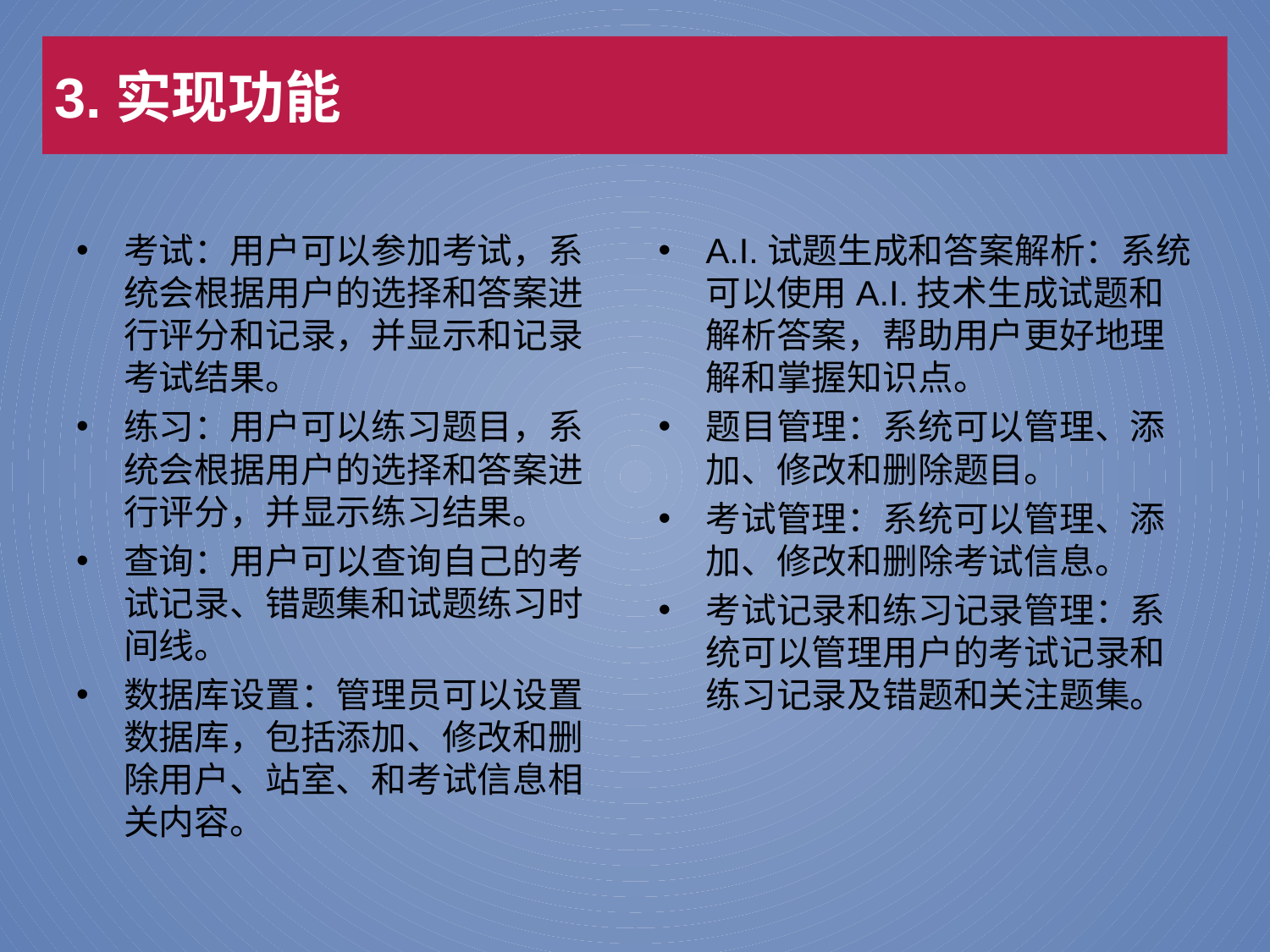

3.实现功能
考试：用户可以参加考试，系统会根据用户的选择和答案进行评分和记录，并显示和记录考试结果。
练习：用户可以练习题目，系统会根据用户的选择和答案进行评分，并显示练习结果。
查询：用户可以查询自己的考试记录、错题集和试题练习时间线。
数据库设置：管理员可以设置数据库，包括添加、修改和删除用户、站室、和考试信息相关内容。

A.I.试题生成和答案解析：系统可以使用A.I.技术生成试题和解析答案，帮助用户更好地理解和掌握知识点。
题目管理：系统可以管理、添加、修改和删除题目。
考试管理：系统可以管理、添加、修改和删除考试信息。
考试记录和练习记录管理：系统可以管理用户的考试记录和练习记录及错题和关注题集。